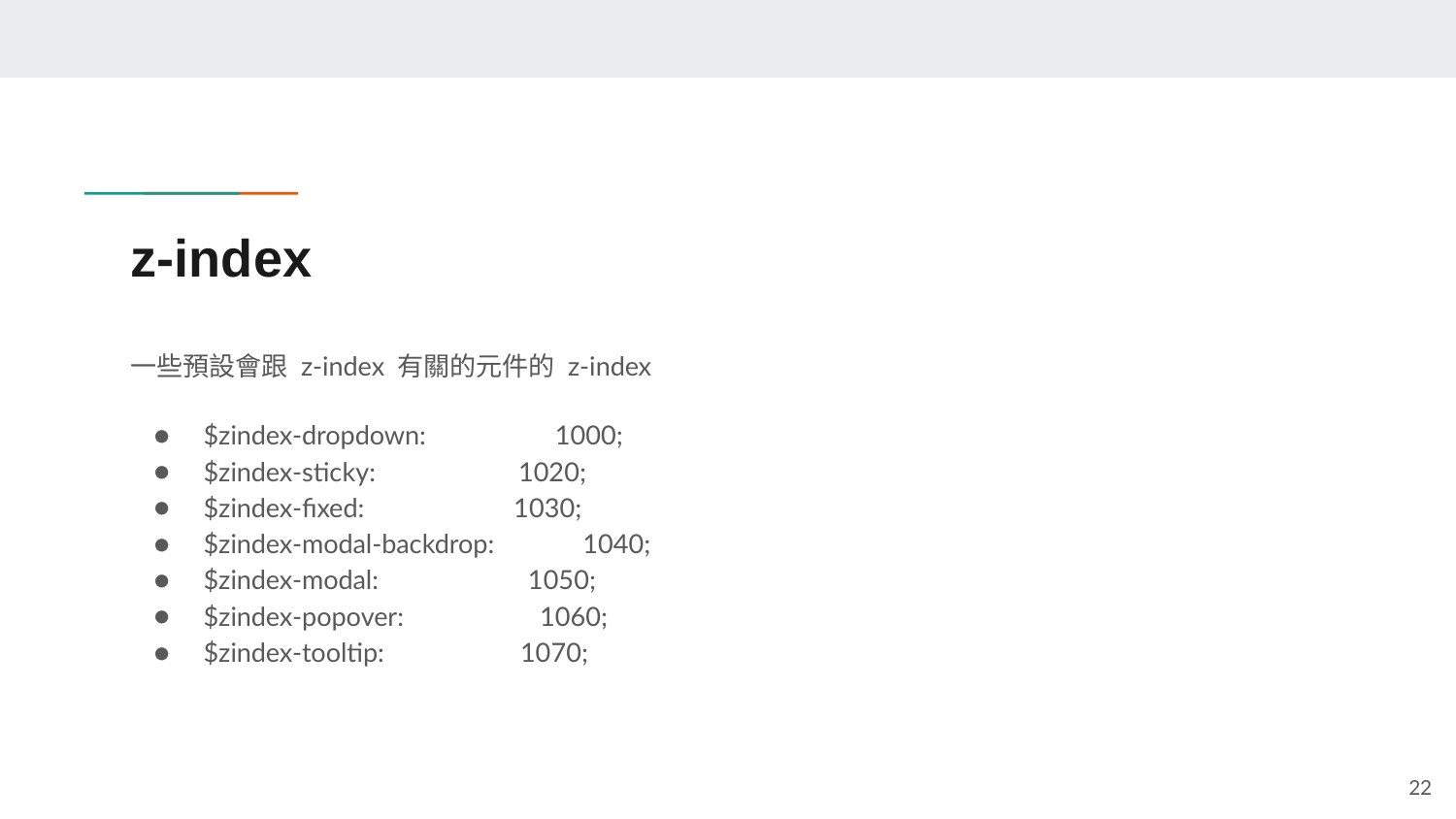

# z-index
一些預設會跟 z-index 有關的元件的 z-index
$zindex-dropdown:                   1000;
$zindex-sticky:                     1020;
$zindex-fixed:                      1030;
$zindex-modal-backdrop:             1040;
$zindex-modal:                      1050;
$zindex-popover:                    1060;
$zindex-tooltip:                    1070;
22